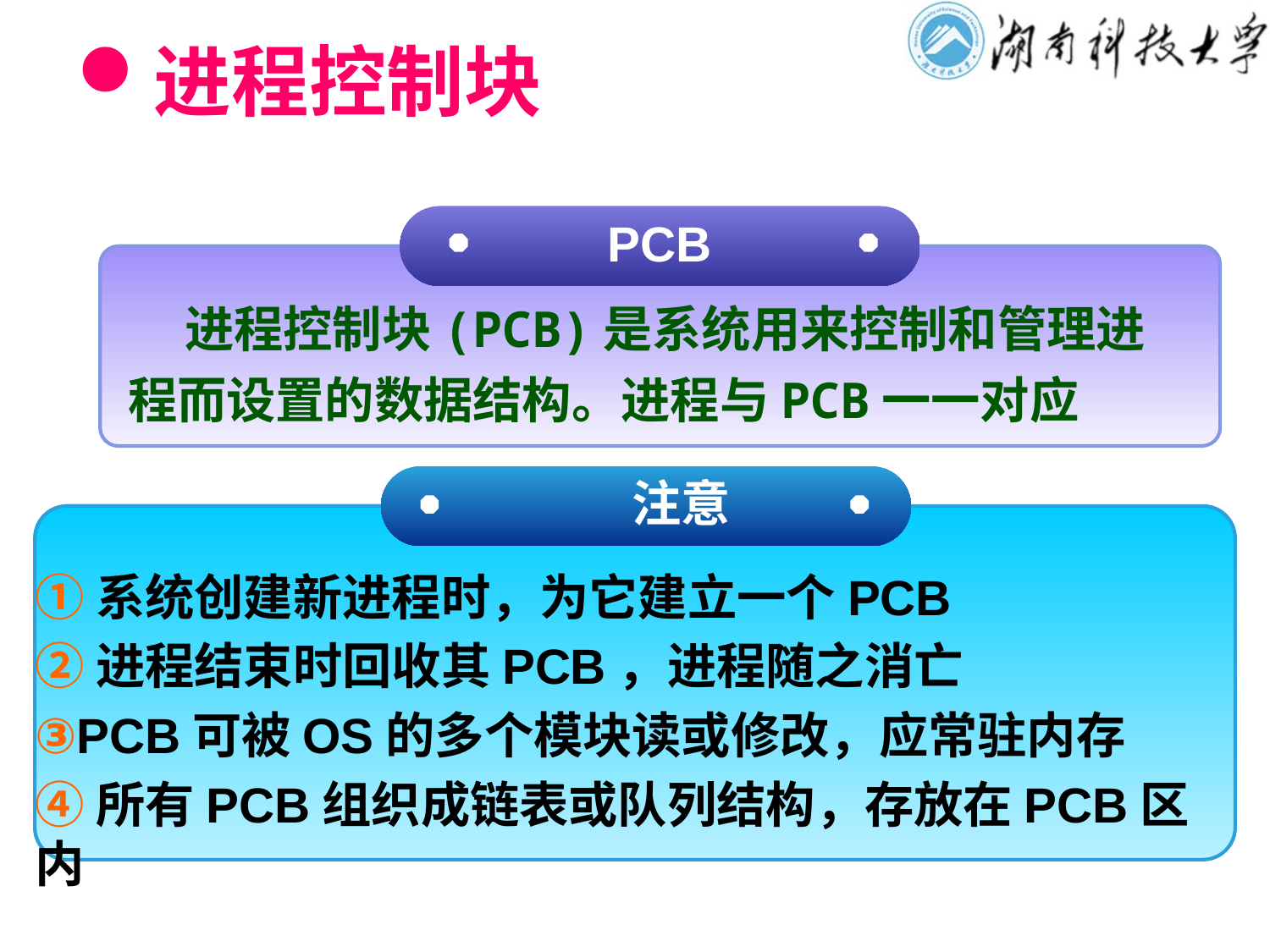

# 进程控制块

PCB

    进程控制块(PCB)是系统用来控制和管理进程而设置的数据结构。进程与PCB一一对应

 注意

①系统创建新进程时，为它建立一个PCB
②进程结束时回收其PCB，进程随之消亡
③PCB可被OS的多个模块读或修改，应常驻内存
④所有PCB组织成链表或队列结构，存放在PCB区内